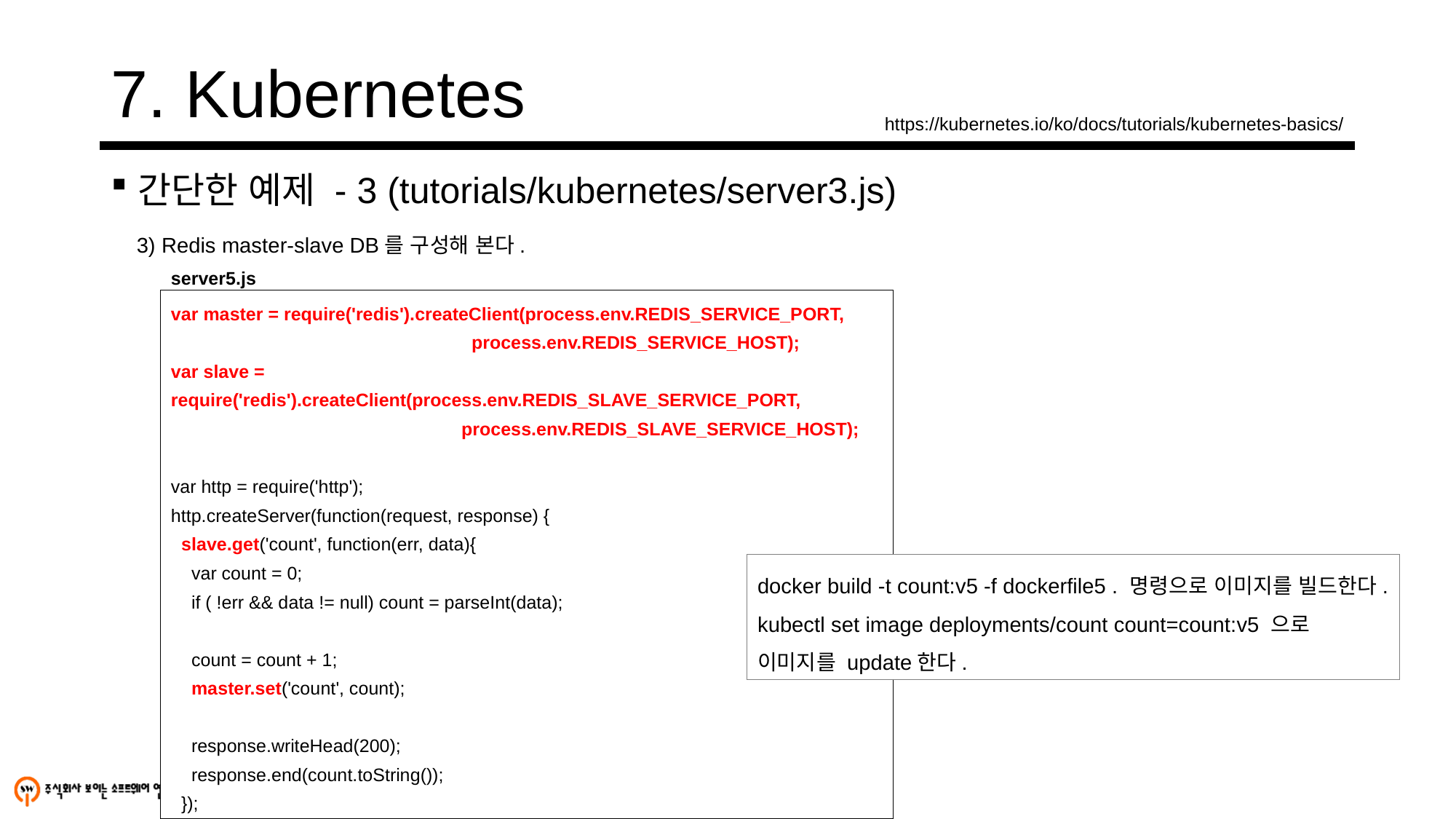

# 7. Kubernetes
https://kubernetes.io/ko/docs/tutorials/kubernetes-basics/
간단한 예제 - 3 (tutorials/kubernetes/server3.js)
3) Redis master-slave DB를 구성해 본다.
server5.js
var master = require('redis').createClient(process.env.REDIS_SERVICE_PORT,
                                                           process.env.REDIS_SERVICE_HOST);
var slave = require('redis').createClient(process.env.REDIS_SLAVE_SERVICE_PORT,
                                                         process.env.REDIS_SLAVE_SERVICE_HOST);

var http = require('http');
http.createServer(function(request, response) {
  slave.get('count', function(err, data){
    var count = 0;
    if ( !err && data != null) count = parseInt(data);

    count = count + 1;
    master.set('count', count);

    response.writeHead(200);
    response.end(count.toString());
  });
}).listen(8080);
docker build -t count:v5 -f dockerfile5 . 명령으로 이미지를 빌드한다.
kubectl set image deployments/count count=count:v5 으로
이미지를 update한다.